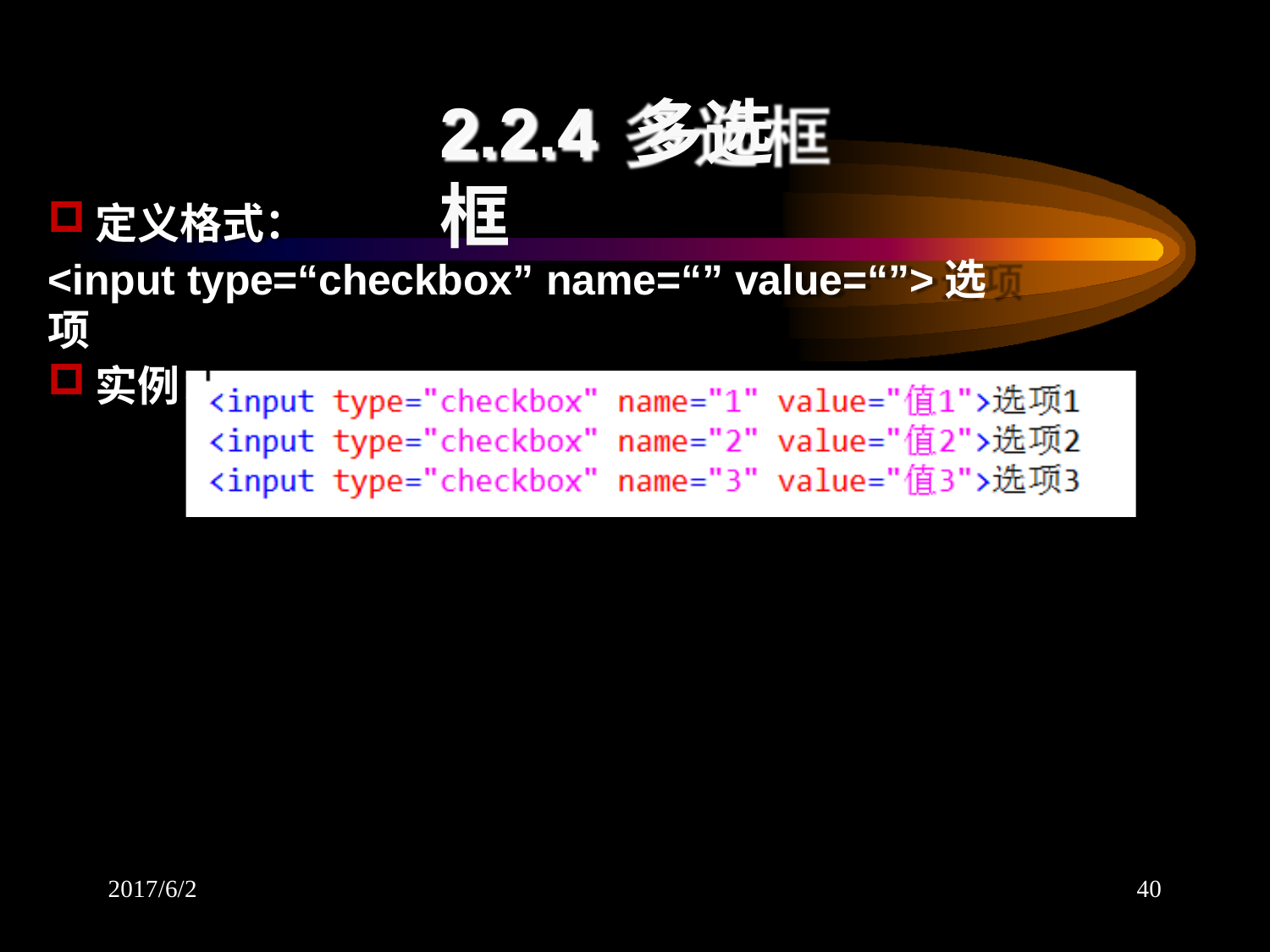

# 2.2.4 多选框

定义格式：
<input type=“checkbox” name=“” value=“”>选项
实例：

2017/6/2
40